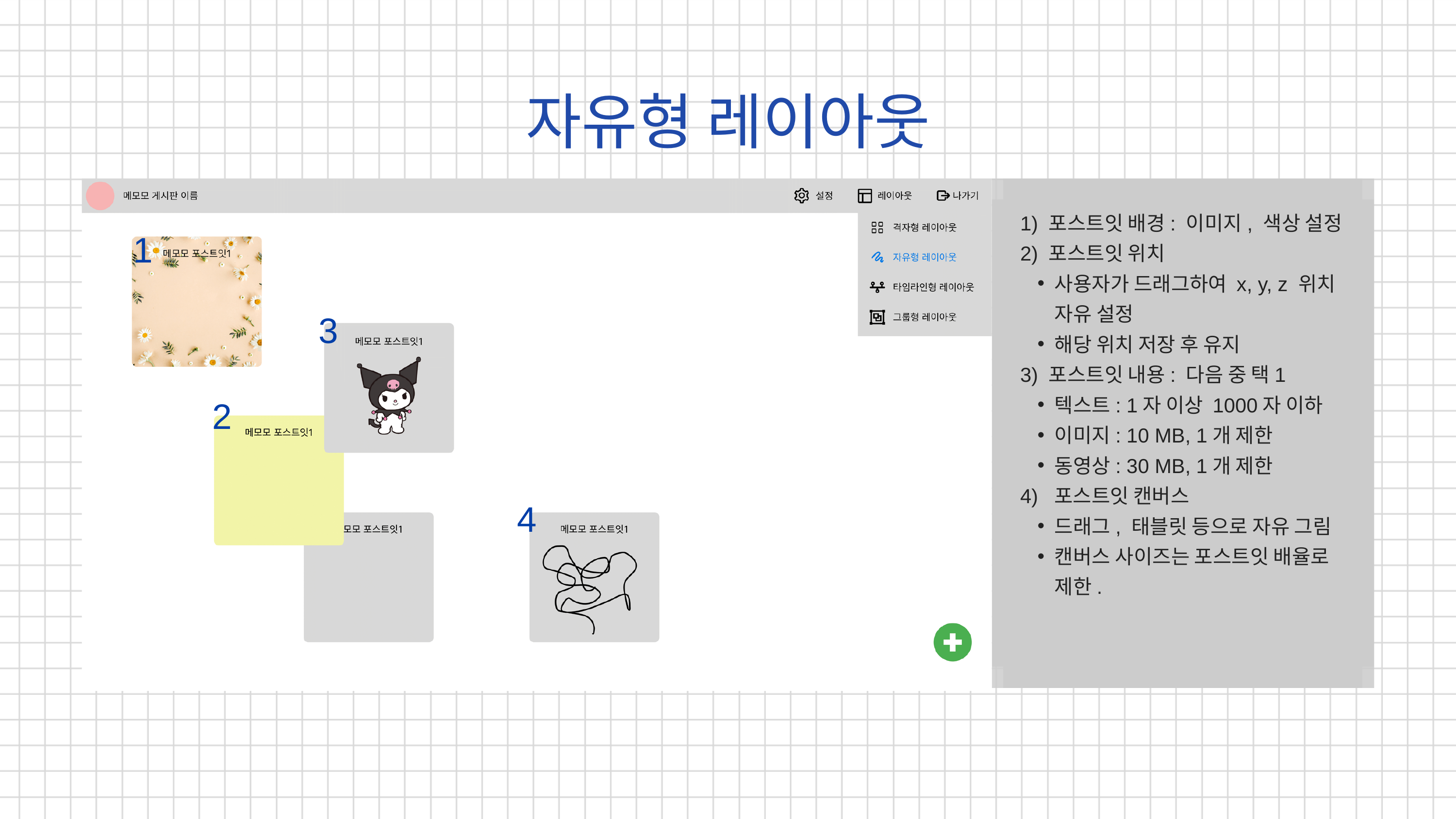

자유형 레이아웃

1) 포스트잇 배경: 이미지, 색상 설정
2) 포스트잇 위치
사용자가 드래그하여 x, y, z 위치 자유 설정
해당 위치 저장 후 유지
3) 포스트잇 내용: 다음 중 택1
텍스트: 1자 이상 1000자 이하
이미지: 10 MB, 1개 제한
동영상: 30 MB, 1개 제한
4)  포스트잇 캔버스
드래그, 태블릿 등으로 자유 그림
캔버스 사이즈는 포스트잇 배율로 제한.
1

3
2
4